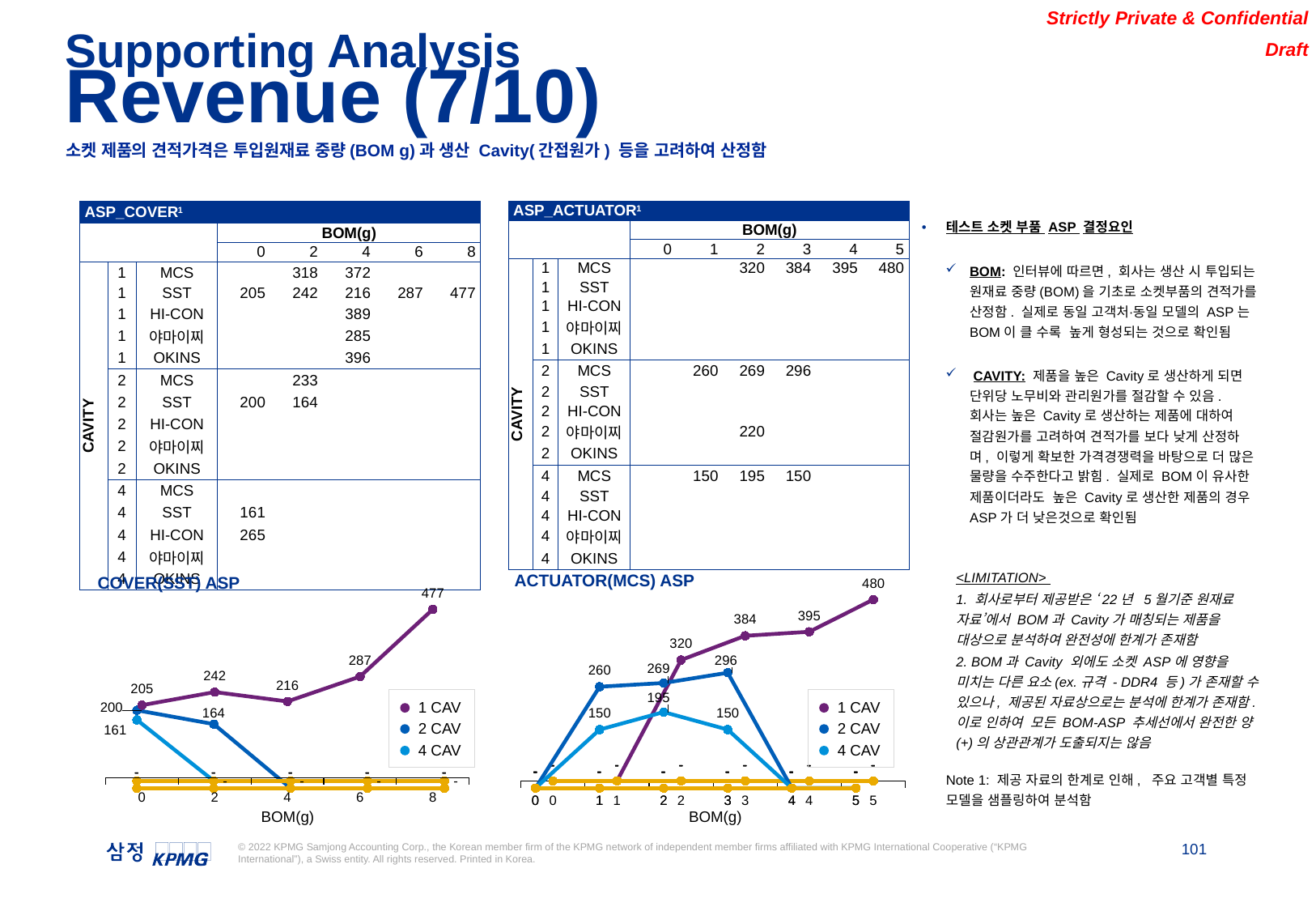

Supporting Analysis
Revenue (7/10)
소켓 제품의 견적가격은 투입원재료 중량(BOM g)과 생산 Cavity(간접원가) 등을 고려하여 산정함
테스트 소켓 부품 ASP 결정요인

BOM: 인터뷰에 따르면, 회사는 생산 시 투입되는 원재료 중량(BOM)을 기초로 소켓부품의 견적가를 산정함. 실제로 동일 고객처∙동일 모델의 ASP는 BOM이 클 수록  높게 형성되는 것으로 확인됨

 CAVITY: 제품을 높은 Cavity로 생산하게 되면 단위당 노무비와 관리원가를 절감할 수 있음. 회사는 높은 Cavity로 생산하는 제품에 대하여 절감원가를 고려하여 견적가를 보다 낮게 산정하며, 이렇게 확보한 가격경쟁력을 바탕으로 더 많은 물량을 수주한다고 밝힘. 실제로 BOM이 유사한 제품이더라도  높은 Cavity로 생산한 제품의 경우 ASP가 더 낮은것으로 확인됨

| ASP\_COVER1 |  |  |  |  |  |  |  |
| --- | --- | --- | --- | --- | --- | --- | --- |
|  |  |  | BOM(g) |  |  |  |  |
|  |  |  | 0 | 2 | 4 | 6 | 8 |
| CAVITY | 1 | MCS |  | 318 | 372 |  |  |
|  | 1 | SST | 205 | 242 | 216 | 287 | 477 |
|  | 1 | HI-CON |  |  | 389 |  |  |
|  | 1 | 야마이찌 |  |  | 285 |  |  |
|  | 1 | OKINS |  |  | 396 |  |  |
|  | 2 | MCS |  | 233 |  |  |  |
|  | 2 | SST | 200 | 164 |  |  |  |
|  | 2 | HI-CON |  |  |  |  |  |
|  | 2 | 야마이찌 |  |  |  |  |  |
|  | 2 | OKINS |  |  |  |  |  |
|  | 4 | MCS |  |  |  |  |  |
|  | 4 | SST | 161 |  |  |  |  |
|  | 4 | HI-CON | 265 |  |  |  |  |
|  | 4 | 야마이찌 |  |  |  |  |  |
|  | 4 | OKINS |  |  |  |  |  |
| ASP\_ACTUATOR1 |  |  |  |  |  |  |  |  |
| --- | --- | --- | --- | --- | --- | --- | --- | --- |
|  |  |  | BOM(g) |  |  |  |  |  |
|  |  |  | 0 | 1 | 2 | 3 | 4 | 5 |
| CAVITY | 1 | MCS |  |  | 320 | 384 | 395 | 480 |
|  | 1 | SST |  |  |  |  |  |  |
|  | 1 | HI-CON |  |  |  |  |  |  |
|  | 1 | 야마이찌 |  |  |  |  |  |  |
|  | 1 | OKINS |  |  |  |  |  |  |
|  | 2 | MCS |  | 260 | 269 | 296 |  |  |
|  | 2 | SST |  |  |  |  |  |  |
|  | 2 | HI-CON |  |  |  |  |  |  |
|  | 2 | 야마이찌 |  |  | 220 |  |  |  |
|  | 2 | OKINS |  |  |  |  |  |  |
|  | 4 | MCS |  | 150 | 195 | 150 |  |  |
|  | 4 | SST |  |  |  |  |  |  |
|  | 4 | HI-CON |  |  |  |  |  |  |
|  | 4 | 야마이찌 |  |  |  |  |  |  |
|  | 4 | OKINS |  |  |  |  |  |  |

### Chart

| Category | MCS | SST | 야마이찌 | OKINS |
|---|---|---|---|---|
| 0 | None | 161.48760330578511 | None | None |
| 2 | None | None | None | None |
| 4 | None | None | None | None |
| 6 | None | None | None | None |
| 8 | None | None | None | None |

### Chart

| Category | MCS | SST | HI-CON | OKINS |
|---|---|---|---|---|
| 0 | None | None | None | None |
| 1 | 260.0 | None | None | None |
| 2 | 269.47123103216114 | None | None | None |
| 3 | 295.9205425132913 | None | None | None |
| 4 | None | None | None | None |
| 5 | None | None | None | None |

### Chart

| Category | MCS | SST | HI-CON | 야마이찌 | OKINS |
|---|---|---|---|---|---|
| 0 | None | None | None | None | None |
| 1 | 150.0 | None | None | None | None |
| 2 | 195.0 | None | None | None | None |
| 3 | 150.0 | None | None | None | None |
| 4 | None | None | None | None | None |
| 5 | None | None | None | None | None |

### Chart

| Category | MCS | SST | HI-CON | 야마이찌 | OKINS |
|---|---|---|---|---|---|
| 0 | None | None | None | None | None |
| 1 | None | None | None | None | None |
| 2 | 320.0 | None | None | None | None |
| 3 | 384.0895763194438 | None | None | None | None |
| 4 | 394.651464643288 | None | None | None | None |
| 5 | 480.0 | None | None | None | None |

### Chart

| Category | SST | HI-CON | 야마이찌 | OKINS |
|---|---|---|---|---|
| 0 | 200.0 | None | None | None |
| 2 | 164.37130177514794 | None | None | None |
| 4 | None | None | None | None |
| 6 | None | None | None | None |
| 8 | None | None | None | None |

### Chart

| Category | SST |
|---|---|
| 0 | 205.15217391304347 |
| 2 | 242.32419776890237 |
| 4 | 215.77728273672352 |
| 6 | 286.5169094693028 |
| 8 | 476.94805194805195 |
ACTUATOR(MCS) ASP
COVER(SST) ASP
<LIMITATION>
1. 회사로부터 제공받은 ‘22년  5월기준 원재료 자료’에서 BOM과 Cavity가 매칭되는 제품을 대상으로 분석하여 완전성에 한계가 존재함
2. BOM과 Cavity 외에도 소켓 ASP에 영향을 미치는 다른 요소(ex.규격 - DDR4 등)가 존재할 수 있으나, 제공된 자료상으로는 분석에 한계가 존재함. 이로 인하여  모든 BOM-ASP 추세선에서 완전한 양 (+)의 상관관계가 도출되지는 않음

1 CAV

2 CAV

4 CAV

1 CAV

2 CAV

4 CAV

Note 1: 제공 자료의 한계로 인해,  주요 고객별 특정 모델을 샘플링하여 분석함
BOM(g)
BOM(g)